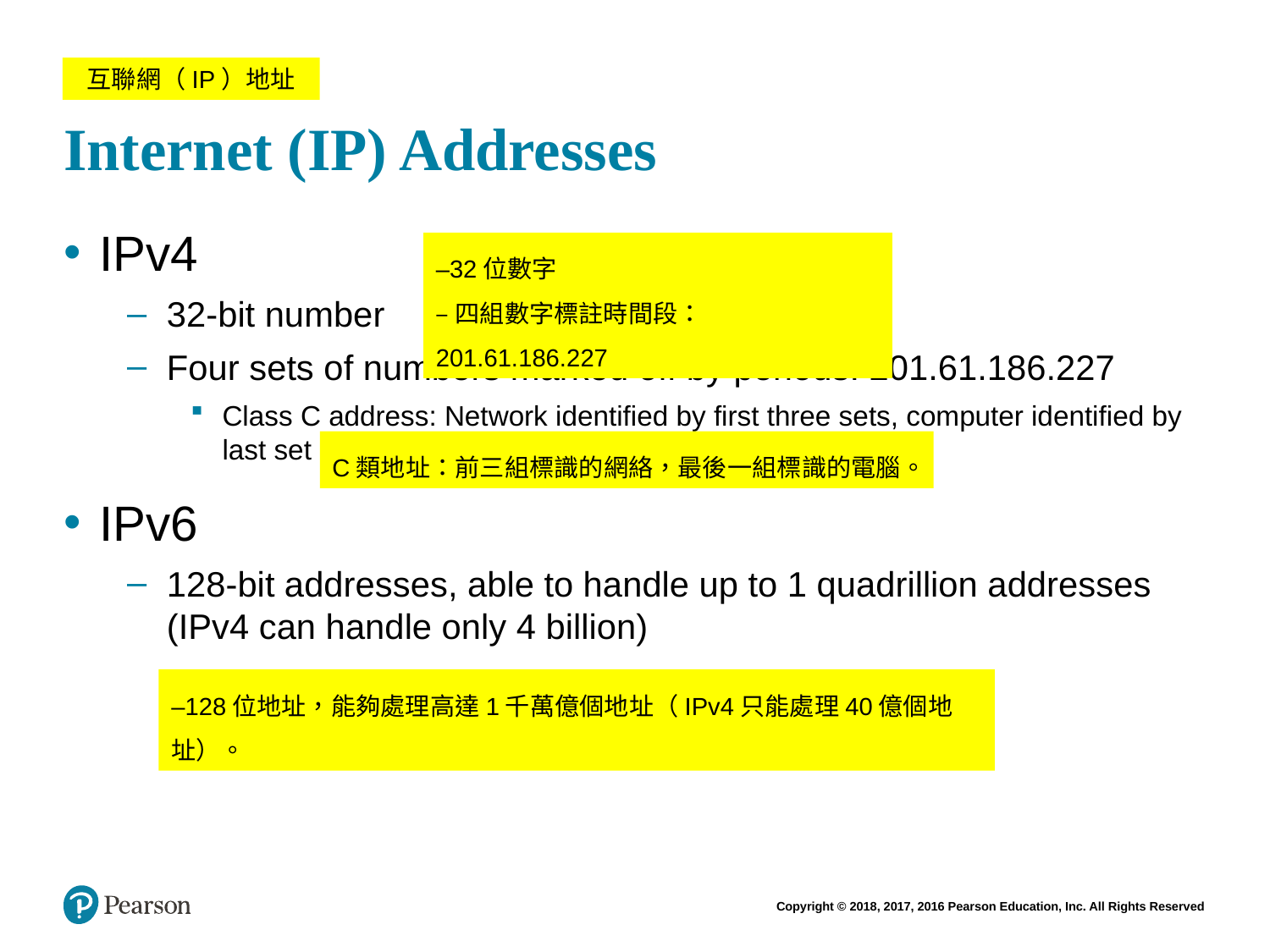

# Internet (IP) Addresses
互聯網（IP）地址
IPv4
32-bit number
Four sets of numbers marked off by periods: 201.61.186.227
Class C address: Network identified by first three sets, computer identified by last set
IPv6
128-bit addresses, able to handle up to 1 quadrillion addresses (IPv4 can handle only 4 billion)
–32位數字
–四組數字標註時間段：201.61.186.227
C類地址：前三組標識的網絡，最後一組標識的電腦。
–128位地址，能夠處理高達1千萬億個地址（IPv4只能處理40億個地址）。